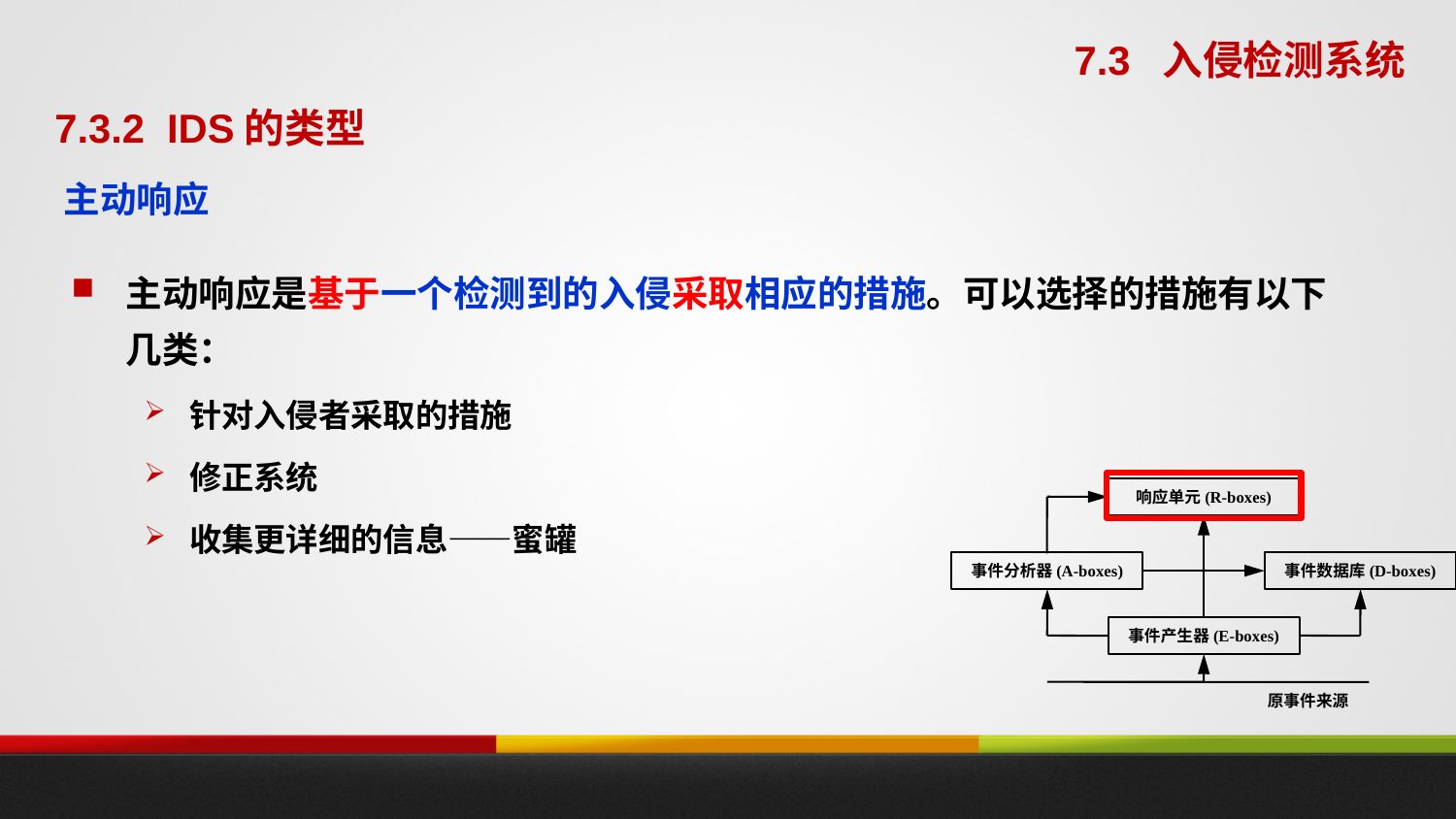

7.3  入侵检测系统
7.3.2  IDS的类型
主动响应
主动响应是基于一个检测到的入侵采取相应的措施。可以选择的措施有以下几类：
针对入侵者采取的措施
修正系统
收集更详细的信息——蜜罐

响应单元(R-boxes)
事件分析器(A-boxes)
事件数据库(D-boxes)
事件产生器(E-boxes)
原事件来源